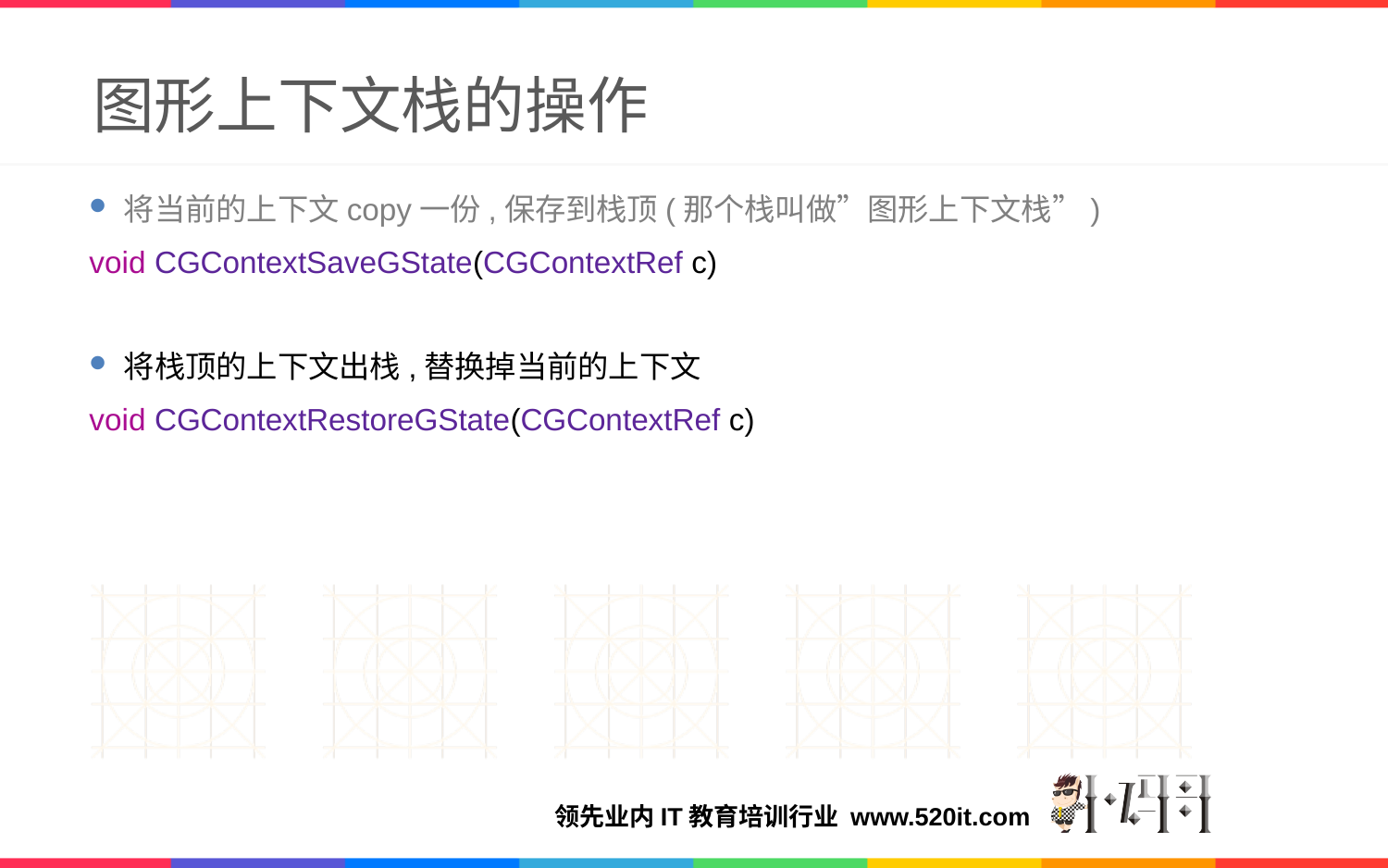

# 图形上下文栈的操作
将当前的上下文copy一份,保存到栈顶(那个栈叫做”图形上下文栈”)
void CGContextSaveGState(CGContextRef c)

将栈顶的上下文出栈,替换掉当前的上下文
void CGContextRestoreGState(CGContextRef c)